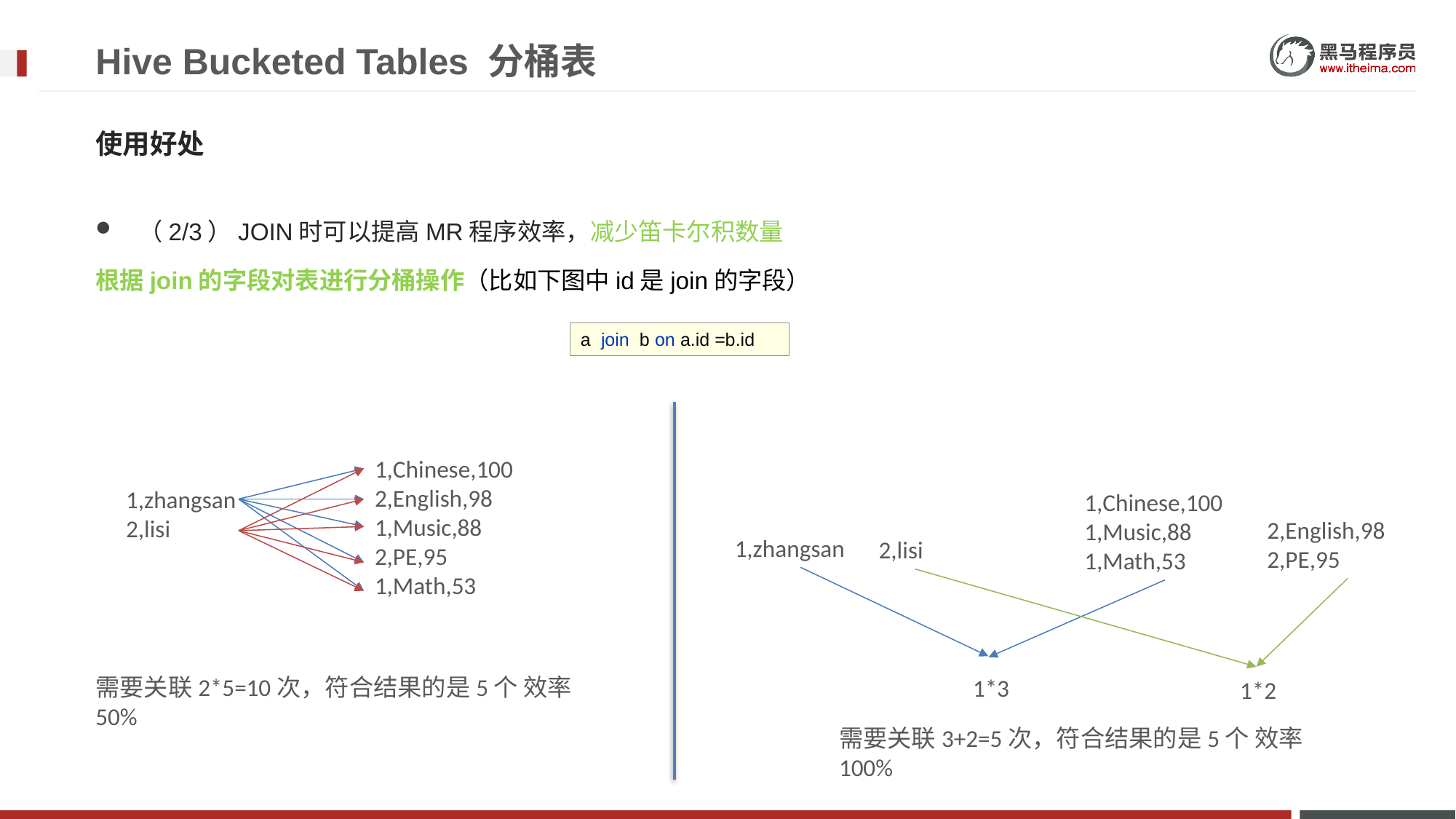

# Hive Bucketed Tables 分桶表
使用好处
（2/3）JOIN时可以提高MR程序效率，减少笛卡尔积数量
根据join的字段对表进行分桶操作（比如下图中id是join的字段）
a  join  b on a.id =b.id
1,Chinese,100
2,English,98
1,Music,88
2,PE,95
1,Math,53
1,zhangsan
2,lisi
1,Chinese,100
1,Music,88
1,Math,53
2,English,98
2,PE,95
1,zhangsan
2,lisi
需要关联2*5=10次，符合结果的是5个 效率50%
1*3
1*2
需要关联3+2=5次，符合结果的是5个 效率100%